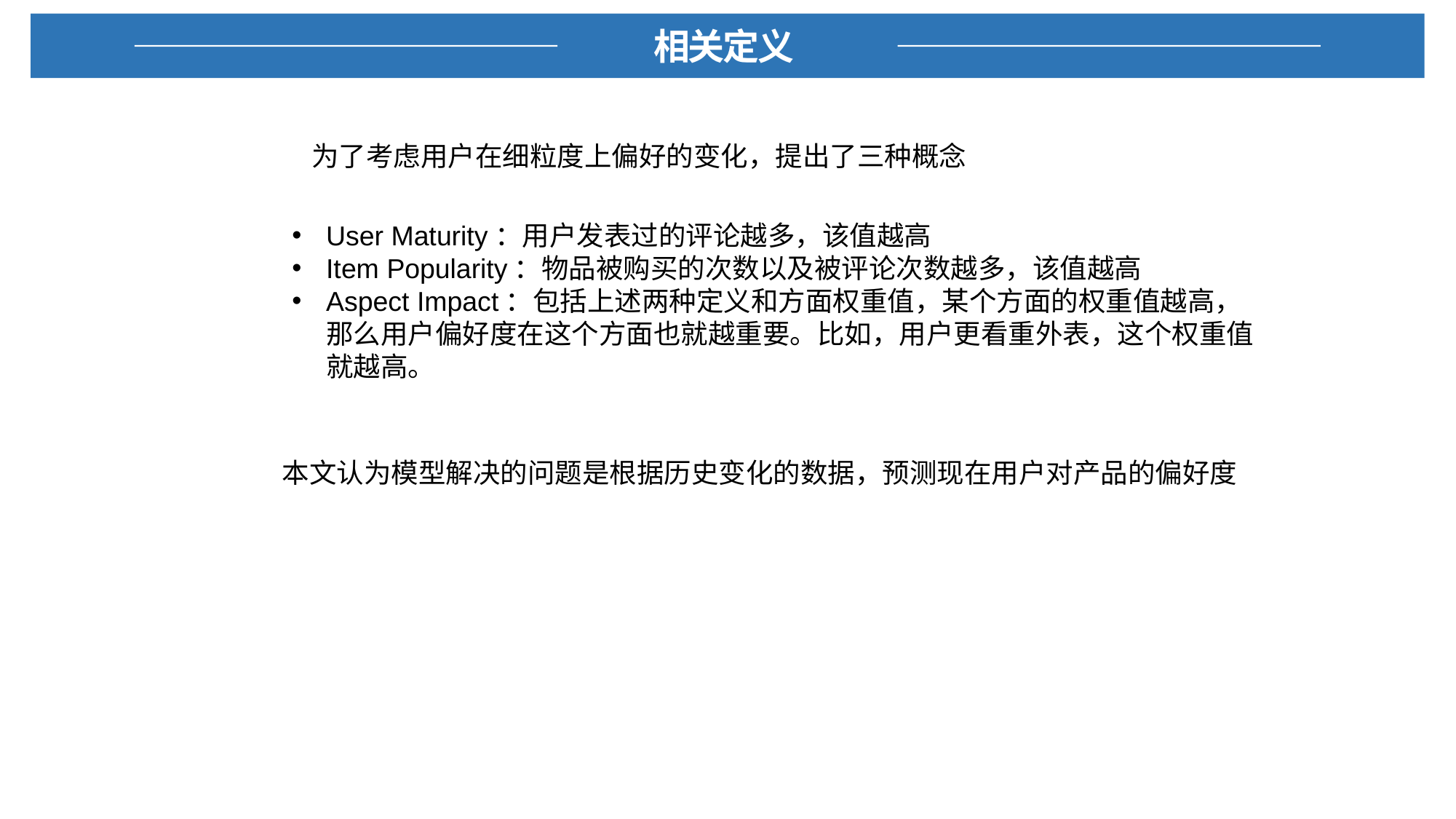

相关定义

为了考虑用户在细粒度上偏好的变化，提出了三种概念
User Maturity：用户发表过的评论越多，该值越高
Item Popularity：物品被购买的次数以及被评论次数越多，该值越高
Aspect Impact：包括上述两种定义和方面权重值，某个方面的权重值越高，那么用户偏好度在这个方面也就越重要。比如，用户更看重外表，这个权重值就越高。
本文认为模型解决的问题是根据历史变化的数据，预测现在用户对产品的偏好度